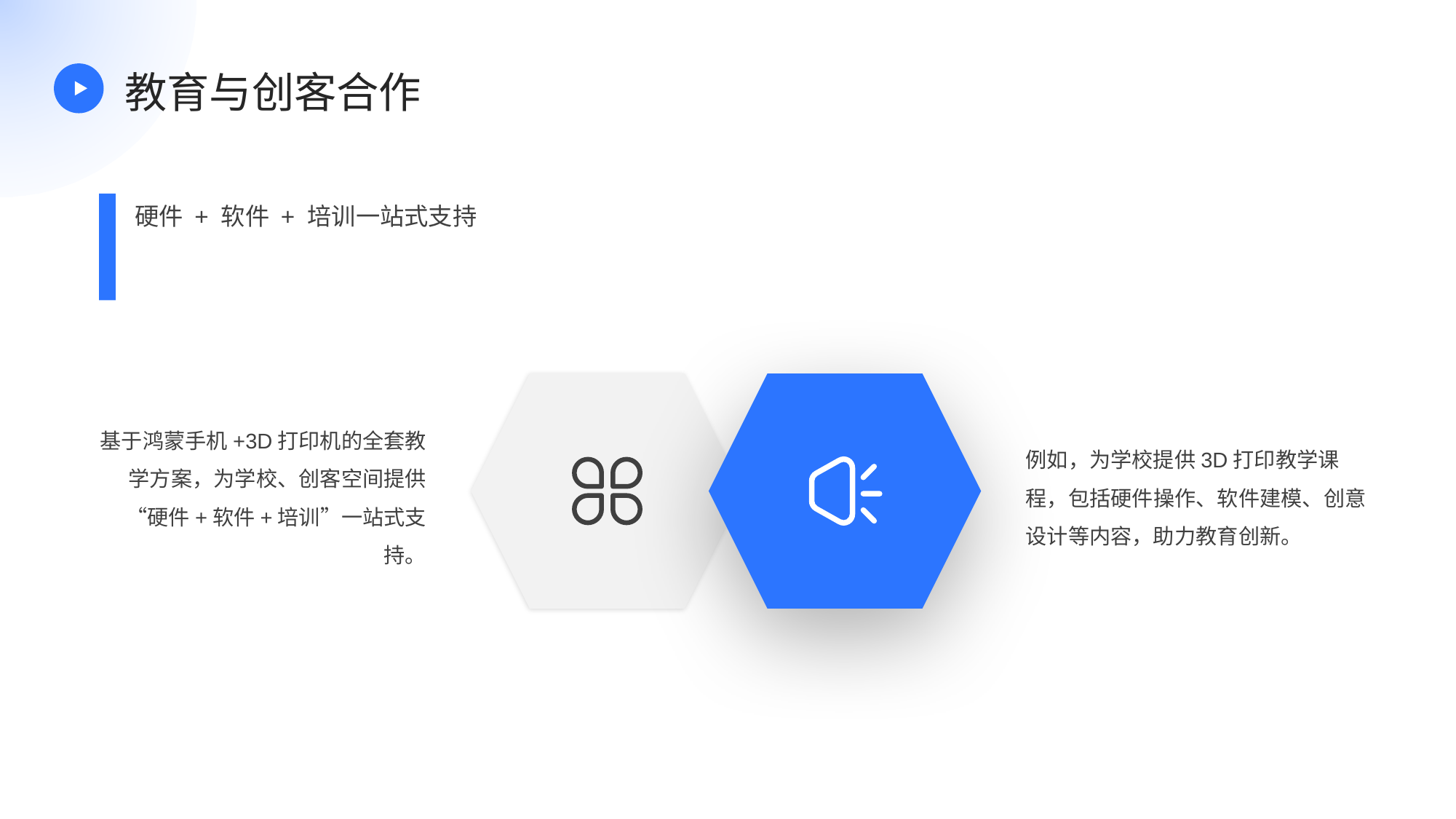

教育与创客合作

硬件 + 软件 + 培训一站式支持

基于鸿蒙手机+3D打印机的全套教学方案，为学校、创客空间提供“硬件+软件+培训”一站式支持。
例如，为学校提供3D打印教学课程，包括硬件操作、软件建模、创意设计等内容，助力教育创新。